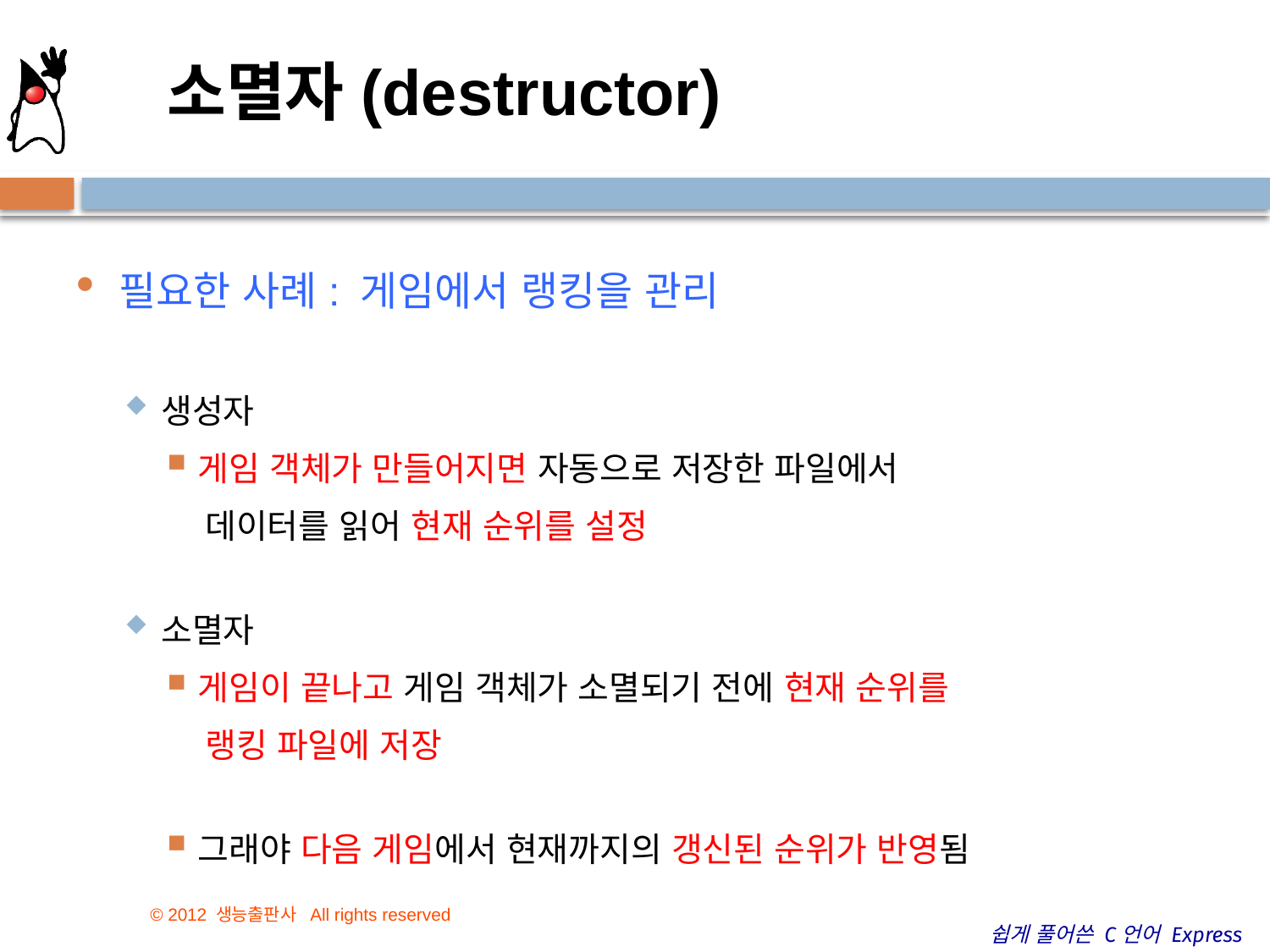

소멸자(destructor)

필요한 사례: 게임에서 랭킹을 관리

생성자
게임 객체가 만들어지면 자동으로 저장한 파일에서
   데이터를 읽어 현재 순위를 설정

소멸자
게임이 끝나고 게임 객체가 소멸되기 전에 현재 순위를
   랭킹 파일에 저장

그래야 다음 게임에서 현재까지의 갱신된 순위가 반영됨